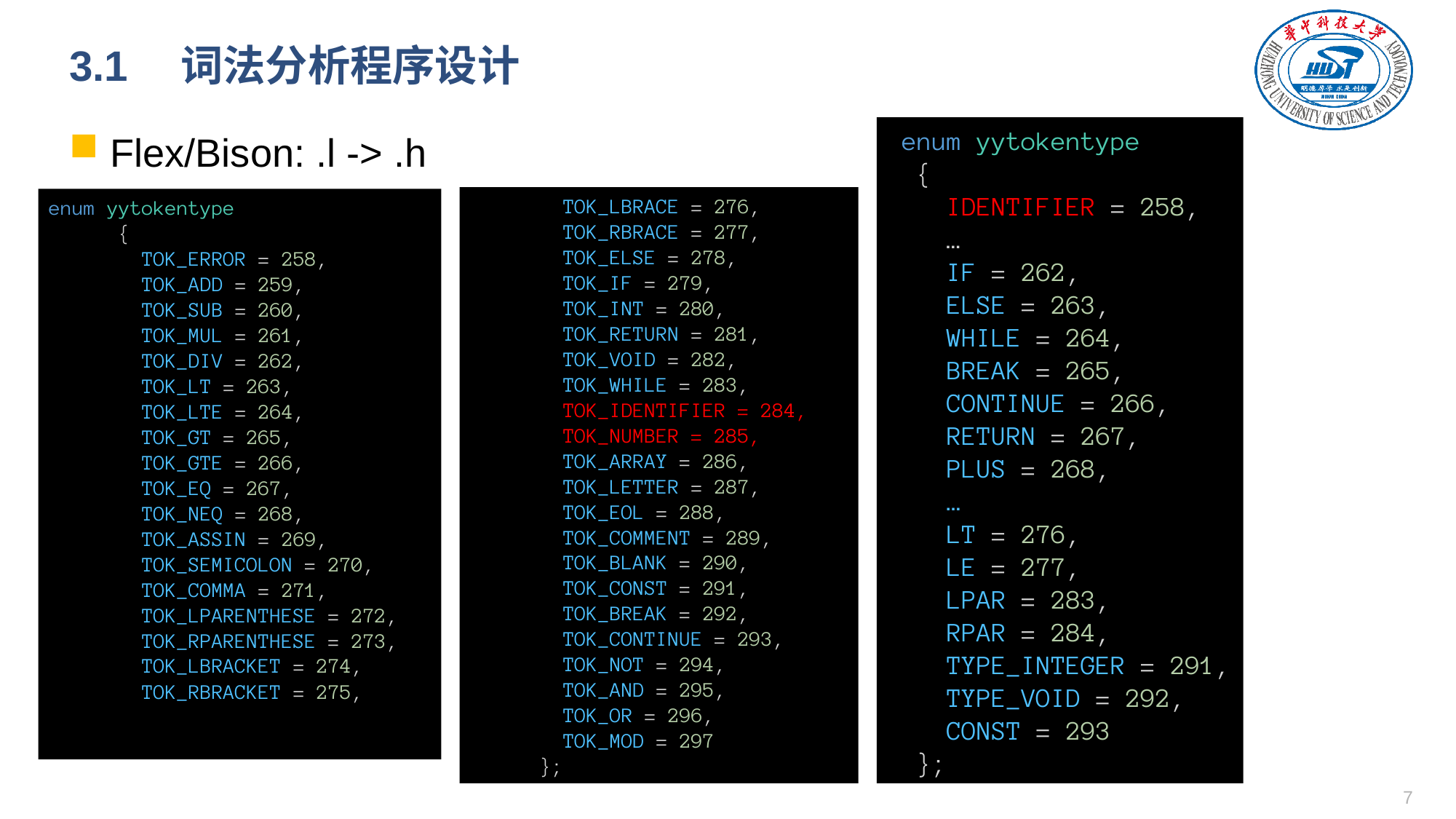

# 3.1　词法分析程序设计
Flex/Bison: .l -> .h

 enum yytokentype
  {
    IDENTIFIER = 258,
    …
    IF = 262,
    ELSE = 263,
    WHILE = 264,
    BREAK = 265,
    CONTINUE = 266,
    RETURN = 267,
    PLUS = 268,
    …
    LT = 276,
    LE = 277,
    LPAR = 283,
    RPAR = 284,
    TYPE_INTEGER = 291,
    TYPE_VOID = 292,
    CONST = 293
  };
        TOK_LBRACE = 276,
        TOK_RBRACE = 277,
        TOK_ELSE = 278,
        TOK_IF = 279,
        TOK_INT = 280,
        TOK_RETURN = 281,
        TOK_VOID = 282,
        TOK_WHILE = 283,
        TOK_IDENTIFIER = 284,
        TOK_NUMBER = 285,
        TOK_ARRAY = 286,
        TOK_LETTER = 287,
        TOK_EOL = 288,
        TOK_COMMENT = 289,
        TOK_BLANK = 290,
        TOK_CONST = 291,
        TOK_BREAK = 292,
        TOK_CONTINUE = 293,
        TOK_NOT = 294,
        TOK_AND = 295,
        TOK_OR = 296,
        TOK_MOD = 297
      };
enum yytokentype
      {
        TOK_ERROR = 258,
        TOK_ADD = 259,
        TOK_SUB = 260,
        TOK_MUL = 261,
        TOK_DIV = 262,
        TOK_LT = 263,
        TOK_LTE = 264,
        TOK_GT = 265,
        TOK_GTE = 266,
        TOK_EQ = 267,
        TOK_NEQ = 268,
        TOK_ASSIN = 269,
        TOK_SEMICOLON = 270,
        TOK_COMMA = 271,
        TOK_LPARENTHESE = 272,
        TOK_RPARENTHESE = 273,
        TOK_LBRACKET = 274,
        TOK_RBRACKET = 275,

7